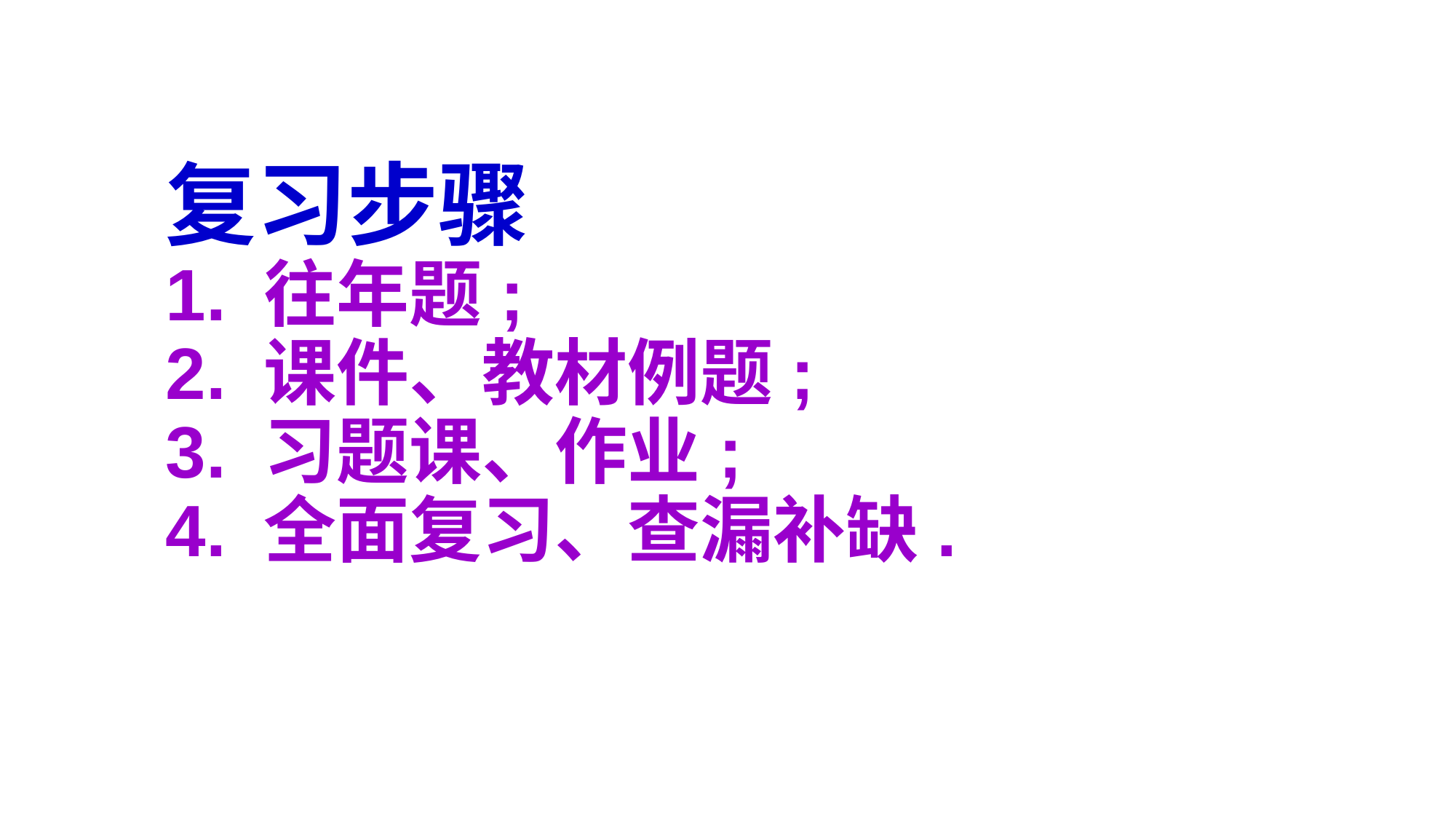

# 复习步骤 1. 往年题; 2. 课件、教材例题; 3. 习题课、作业; 4. 全面复习、查漏补缺.